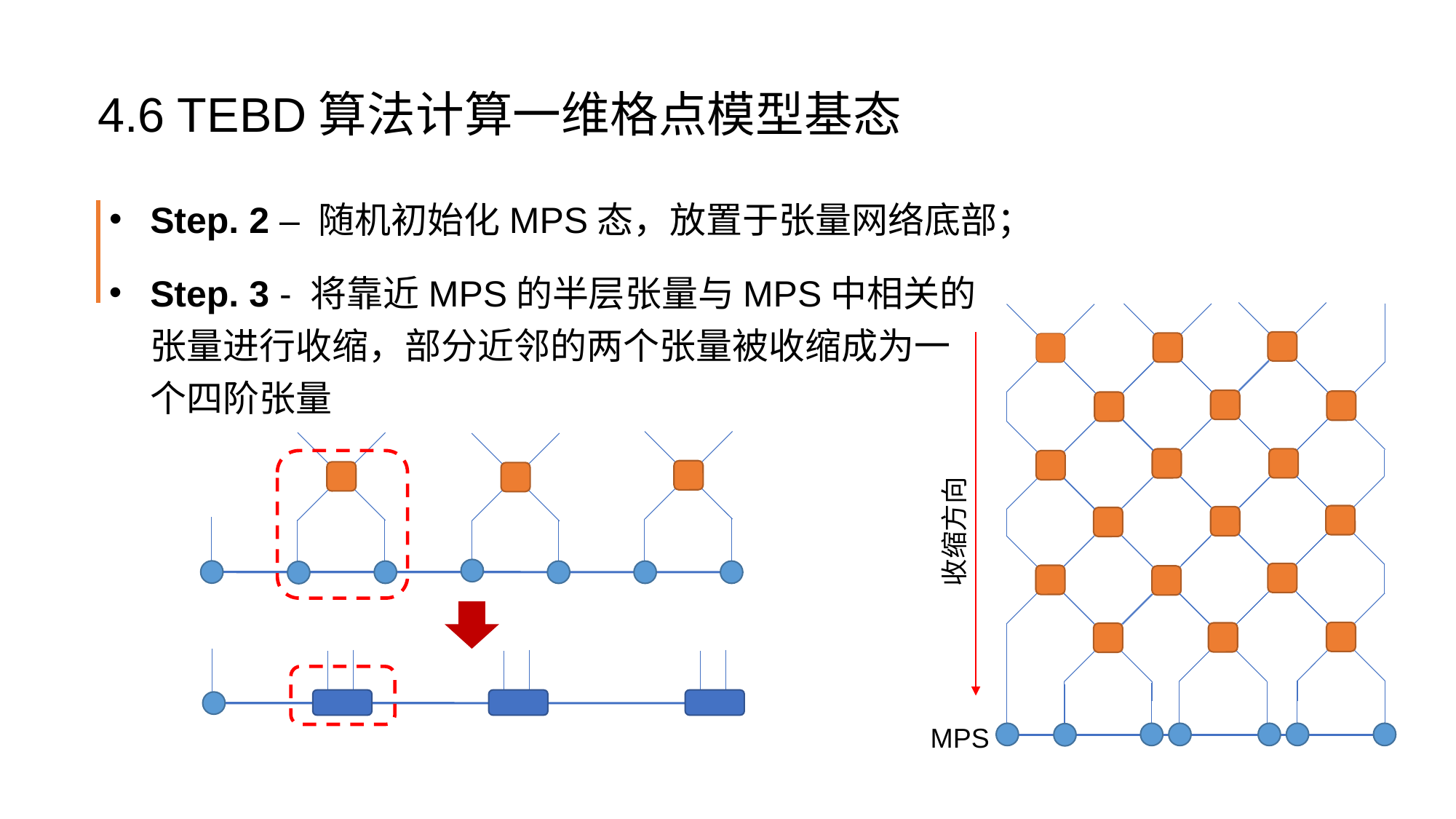

4.6 TEBD算法计算一维格点模型基态
Step. 2 – 随机初始化MPS态，放置于张量网络底部；
Step. 3 - 将靠近MPS的半层张量与MPS中相关的张量进行收缩，部分近邻的两个张量被收缩成为一个四阶张量

收缩方向

MPS